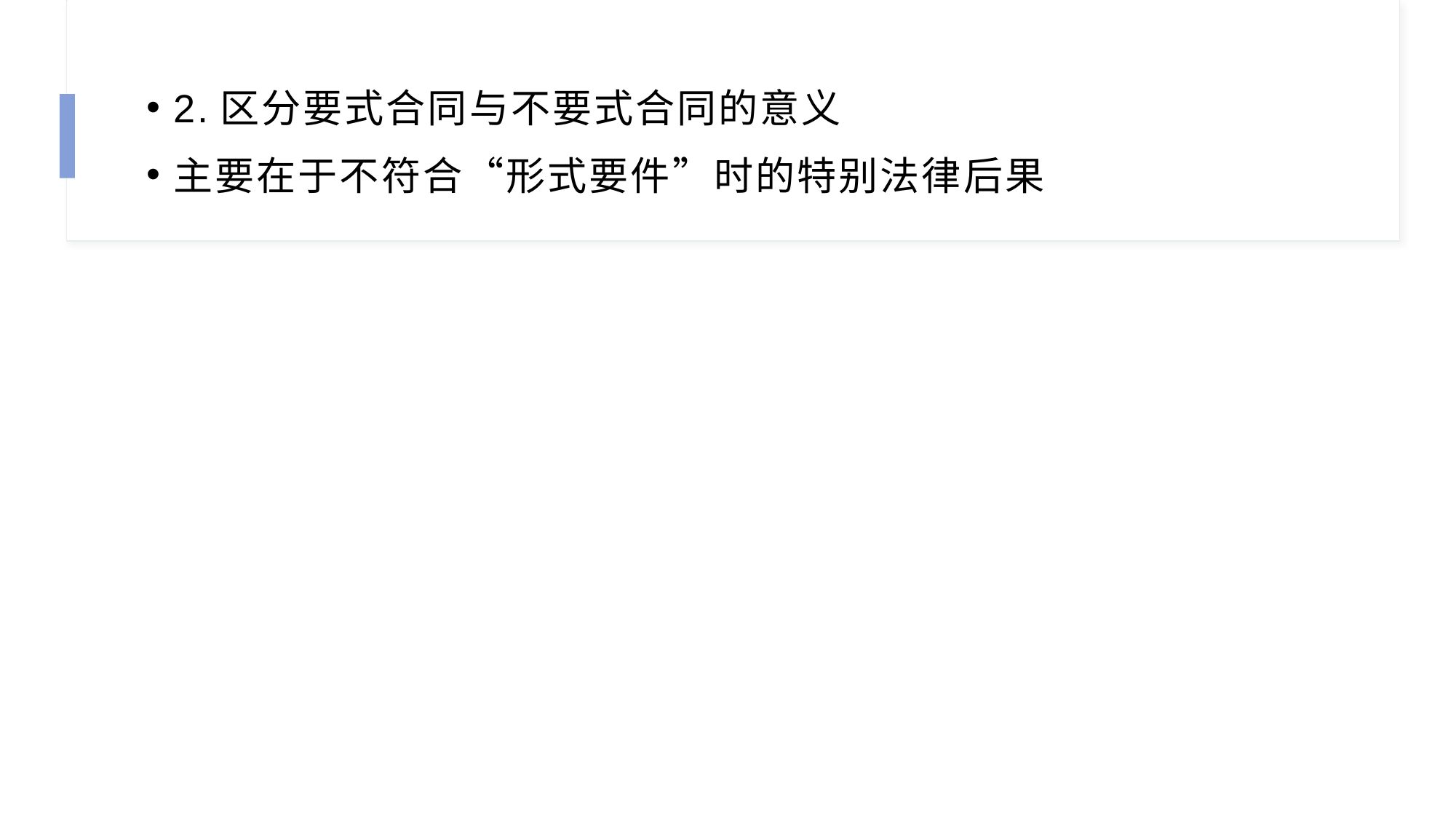

2.区分要式合同与不要式合同的意义
主要在于不符合“形式要件”时的特别法律后果